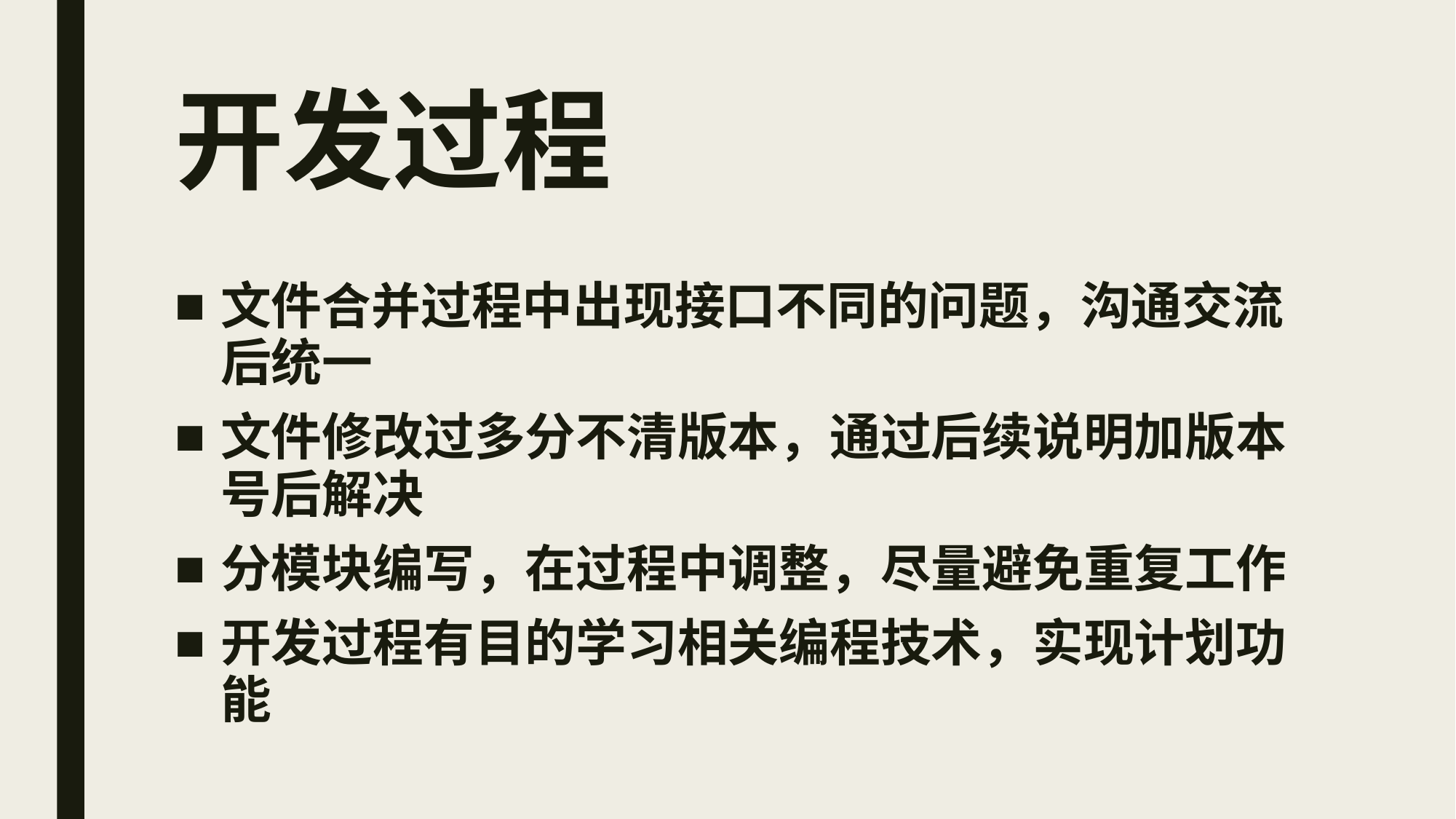

# 开发过程
文件合并过程中出现接口不同的问题，沟通交流后统一
文件修改过多分不清版本，通过后续说明加版本号后解决
分模块编写，在过程中调整，尽量避免重复工作
开发过程有目的学习相关编程技术，实现计划功能